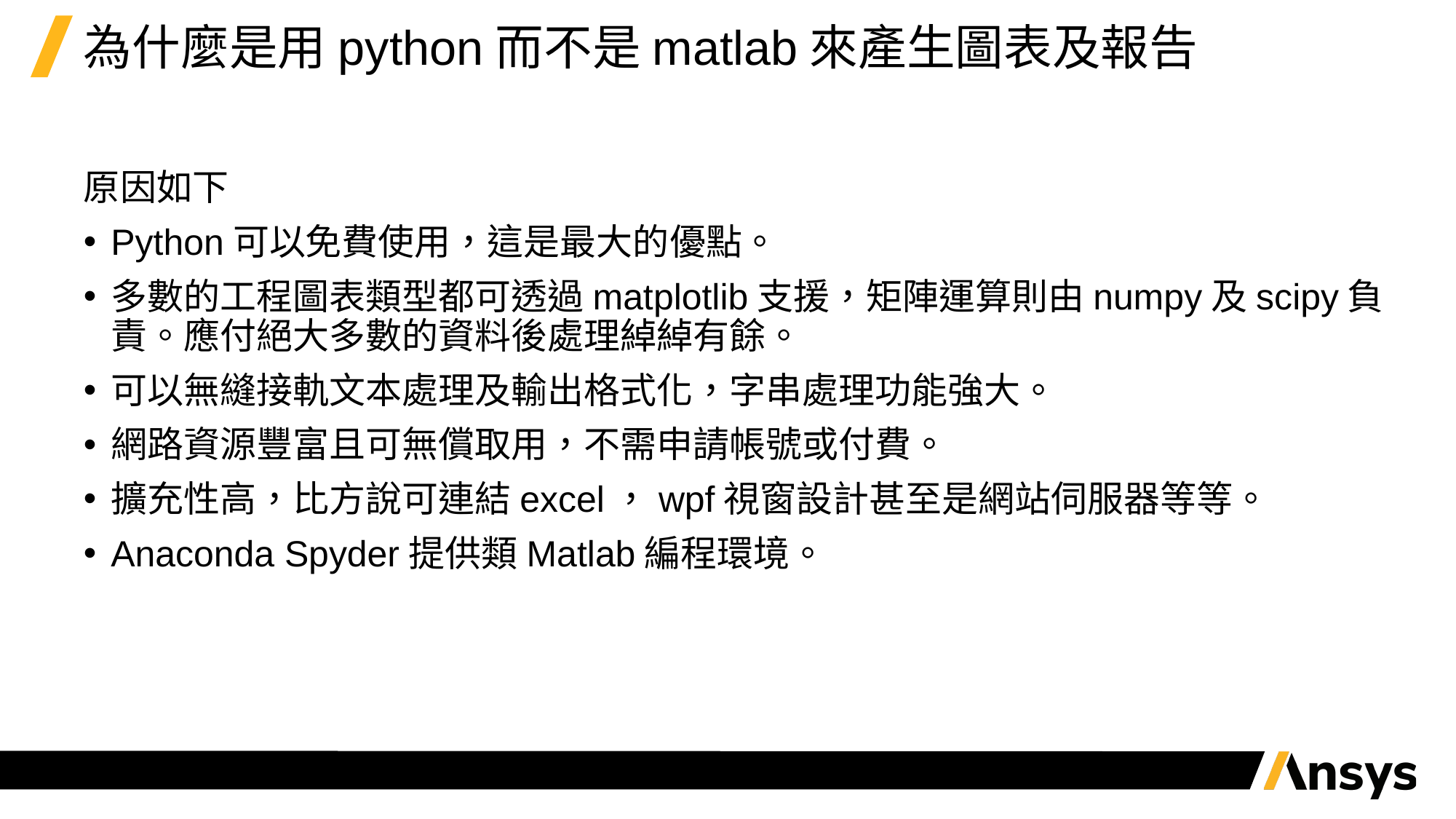

# 為什麼是用python而不是matlab來產生圖表及報告
原因如下
Python可以免費使用，這是最大的優點。
多數的工程圖表類型都可透過matplotlib支援，矩陣運算則由numpy及scipy負責。應付絕大多數的資料後處理綽綽有餘。
可以無縫接軌文本處理及輸出格式化，字串處理功能強大。
網路資源豐富且可無償取用，不需申請帳號或付費。
擴充性高，比方說可連結excel，wpf視窗設計甚至是網站伺服器等等。
Anaconda Spyder提供類Matlab編程環境。